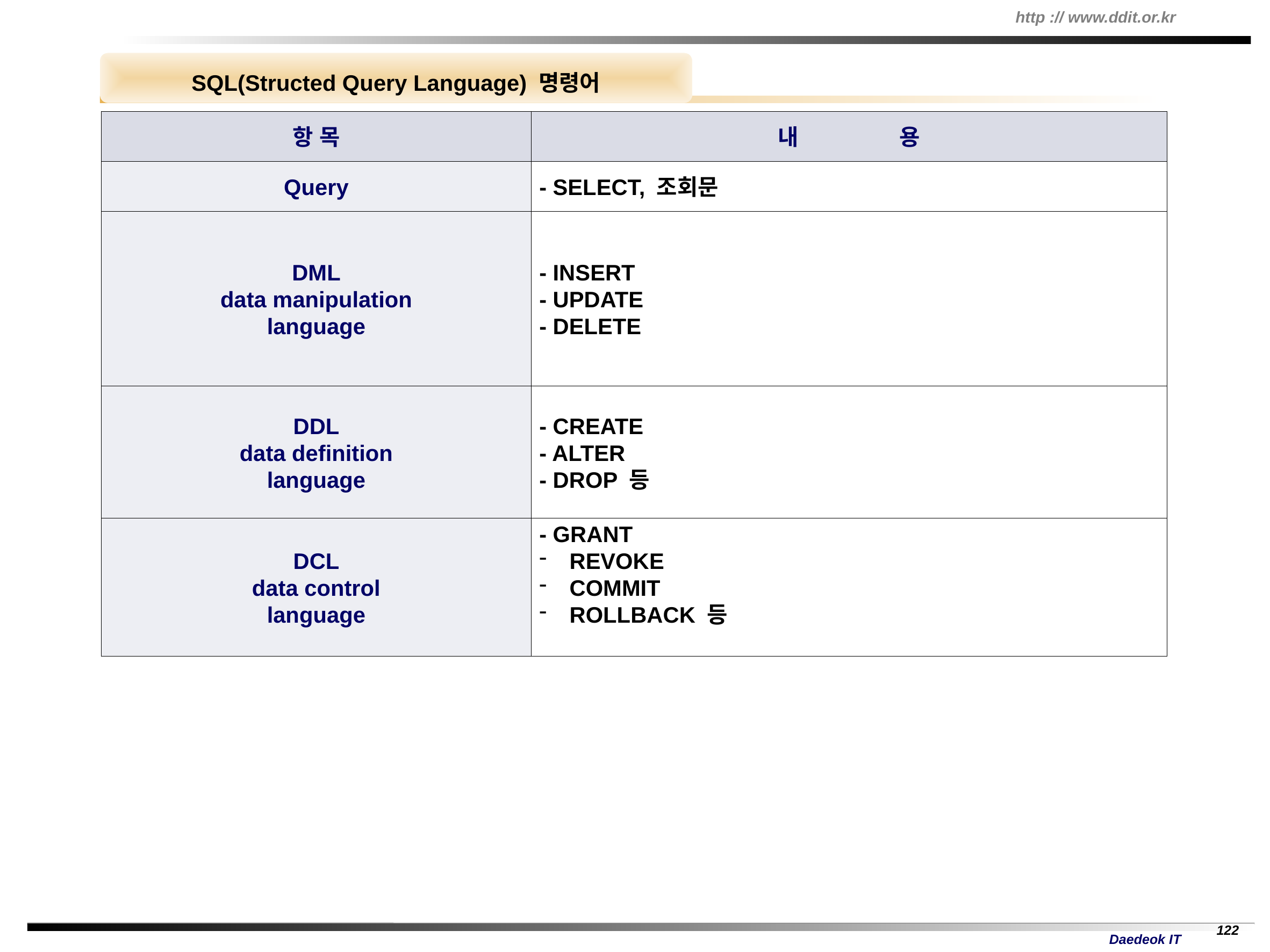

SQL(Structed Query Language) 명령어

항 목
내                용
Query
- SELECT, 조회문
DML
data manipulation
language
- INSERT
- UPDATE
- DELETE
DDL
data definition
language
- CREATE
- ALTER
- DROP 등
DCL
data control
language
- GRANT
REVOKE
COMMIT
ROLLBACK 등